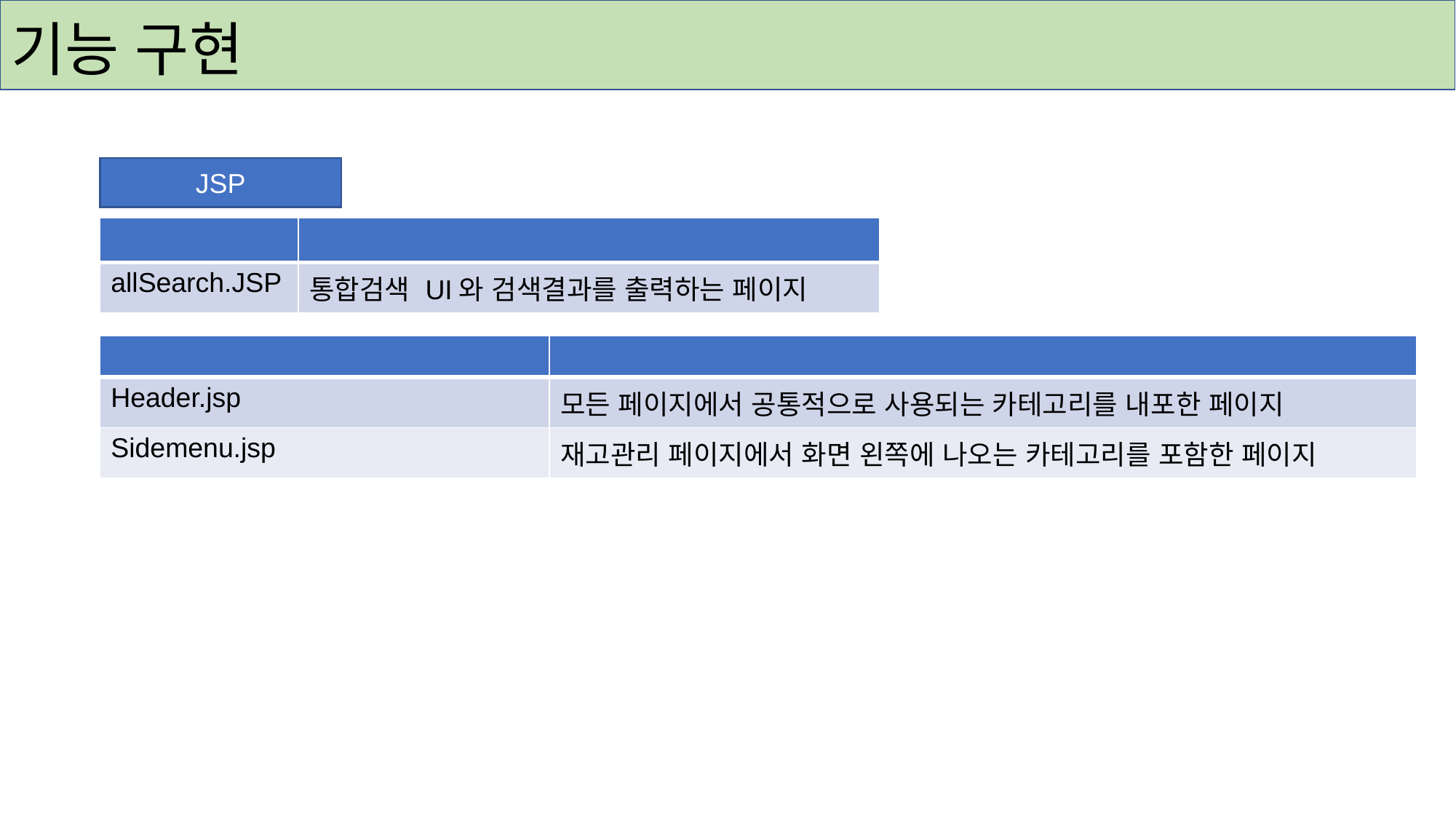

# 기능 구현
JSP
|  |  |
| --- | --- |
| allSearch.JSP | 통합검색 UI와 검색결과를 출력하는 페이지 |
|  |  |
| --- | --- |
| Header.jsp | 모든 페이지에서 공통적으로 사용되는 카테고리를 내포한 페이지 |
| Sidemenu.jsp | 재고관리 페이지에서 화면 왼쪽에 나오는 카테고리를 포함한 페이지 |